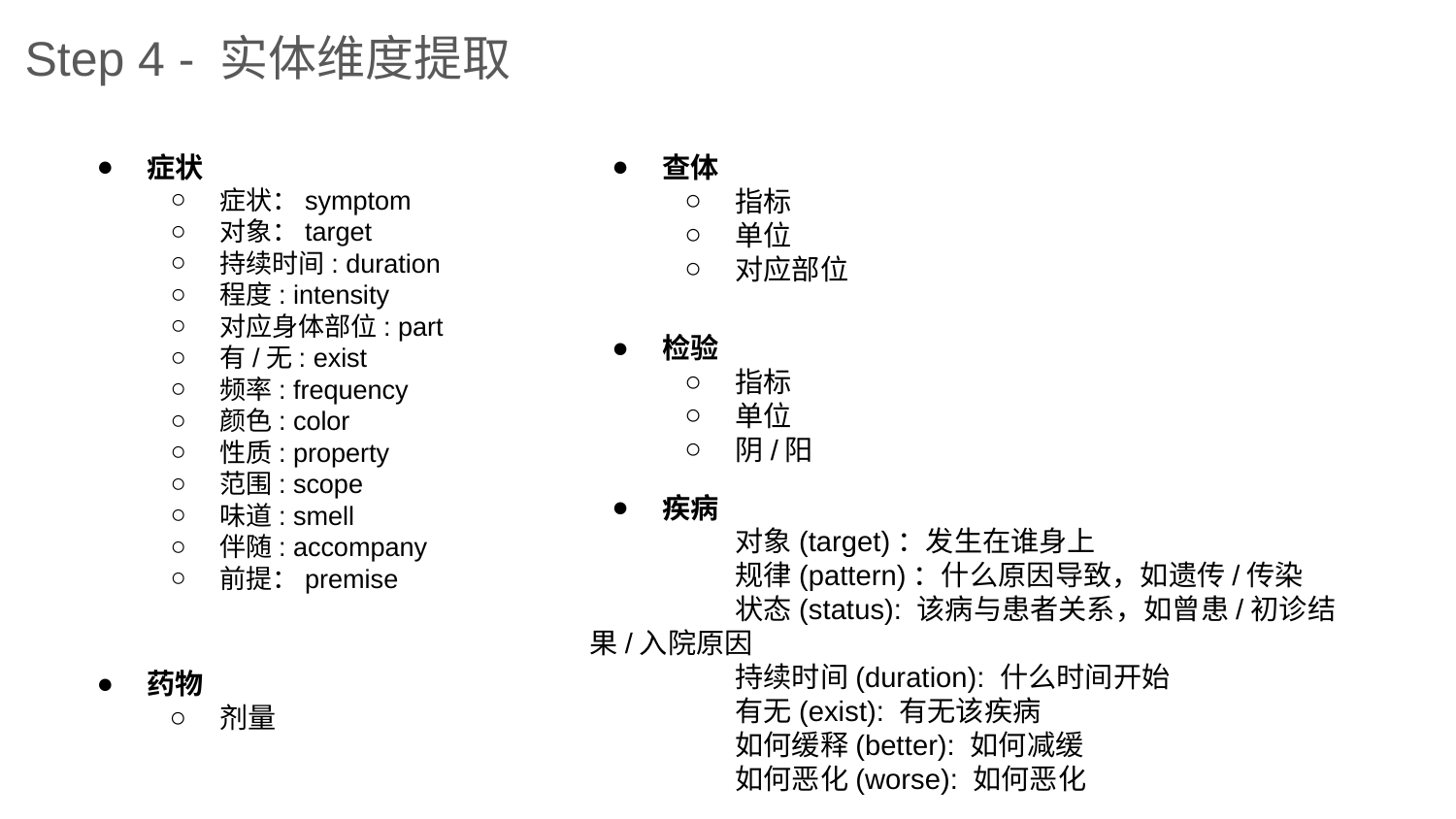

Step 4 - 实体维度提取
症状
症状：symptom
对象：target
持续时间: duration
程度: intensity
对应身体部位: part
有/无: exist
频率: frequency
颜色: color
性质: property
范围: scope
味道: smell
伴随: accompany
前提：premise

查体
指标
单位
对应部位

检验
指标
单位
阴/阳

疾病
	对象(target)：发生在谁身上
	规律(pattern)：什么原因导致，如遗传/传染
	状态(status): 该病与患者关系，如曾患/初诊结果/入院原因
	持续时间(duration): 什么时间开始
	有无(exist): 有无该疾病
	如何缓释(better): 如何减缓
	如何恶化(worse): 如何恶化
药物
剂量